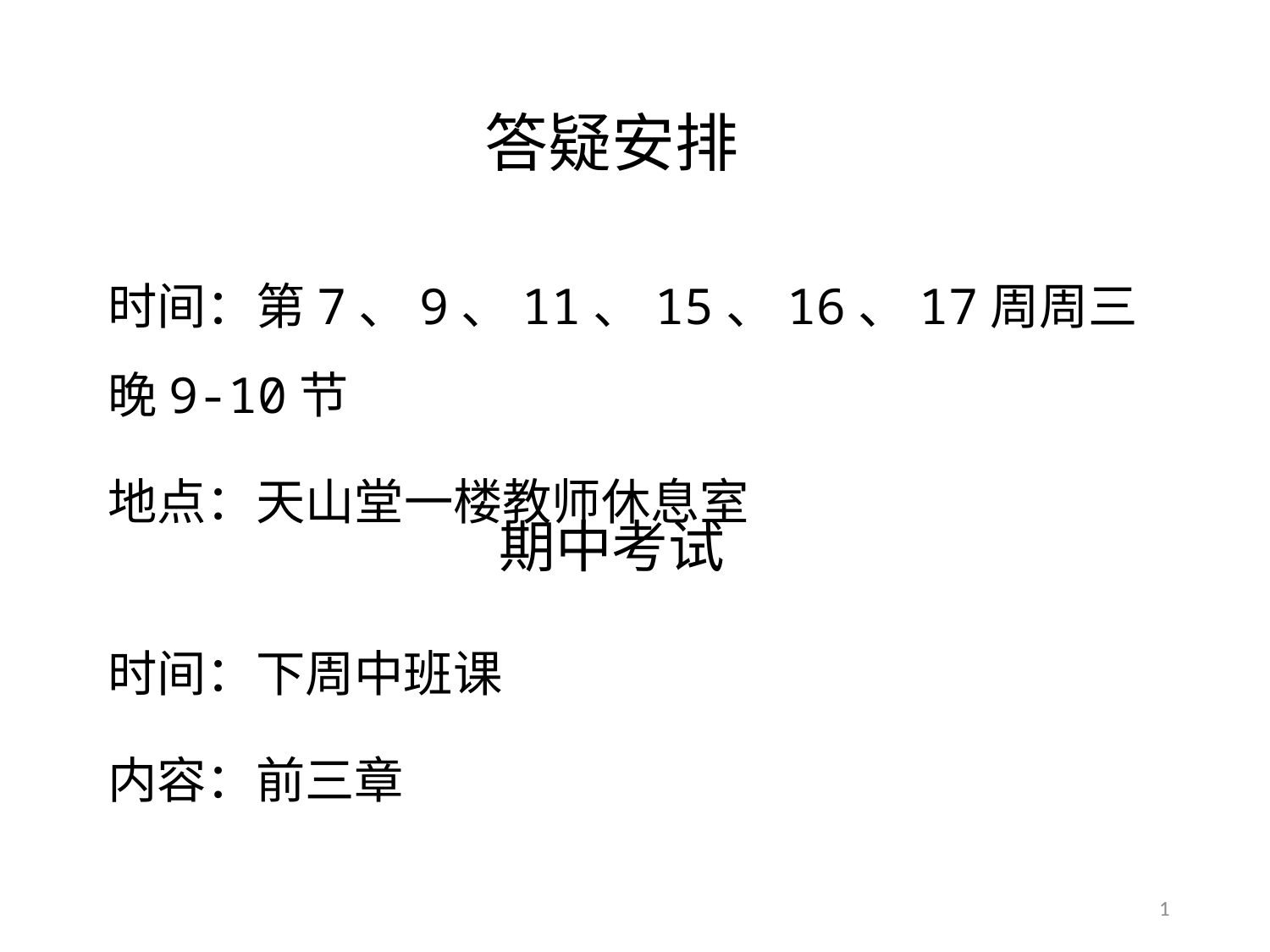

答疑安排
时间：第7、9、11、15、16、17周周三晚9-10节
地点：天山堂一楼教师休息室

期中考试
时间：下周中班课
内容：前三章

1